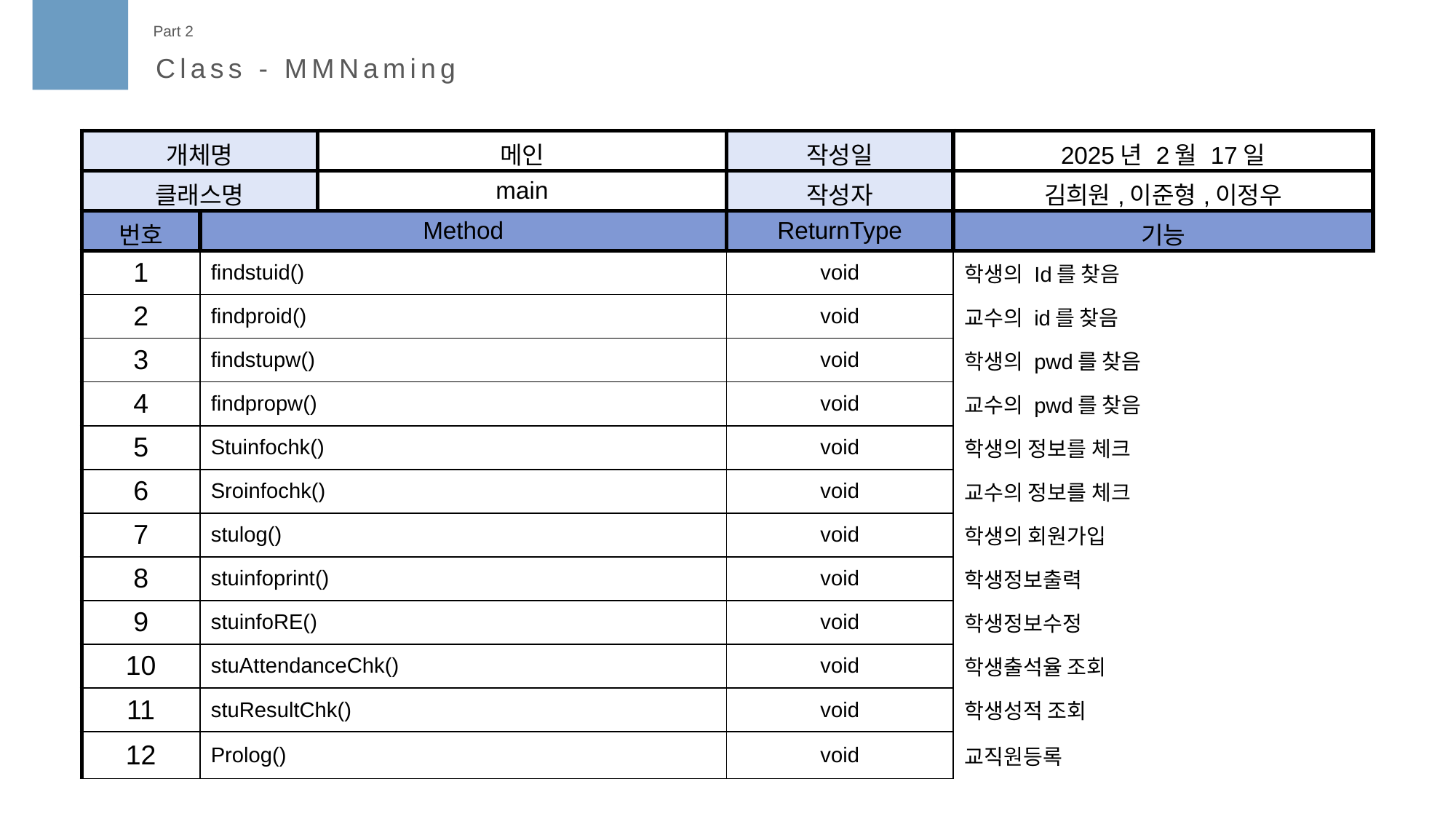

Part 2
Class - MMNaming
| 개체명 |  | 메인 | 작성일 | 2025년 2월 17일 |
| --- | --- | --- | --- | --- |
| 클래스명 |  | main | 작성자 | 김희원,이준형,이정우 |
| 번호 | Method |  | ReturnType | 기능 |
| 1 | findstuid() |  | void | 학생의 Id를 찾음 |
| 2 | findproid() |  | void | 교수의 id를 찾음 |
| 3 | findstupw() |  | void | 학생의 pwd를 찾음 |
| 4 | findpropw() |  | void | 교수의 pwd를 찾음 |
| 5 | Stuinfochk() |  | void | 학생의 정보를 체크 |
| 6 | Sroinfochk() |  | void | 교수의 정보를 체크 |
| 7 | stulog() |  | void | 학생의 회원가입 |
| 8 | stuinfoprint() |  | void | 학생정보출력 |
| 9 | stuinfoRE() |  | void | 학생정보수정 |
| 10 | stuAttendanceChk() |  | void | 학생출석율 조회 |
| 11 | stuResultChk() |  | void | 학생성적 조회 |
| 12 | Prolog() |  | void | 교직원등록 |